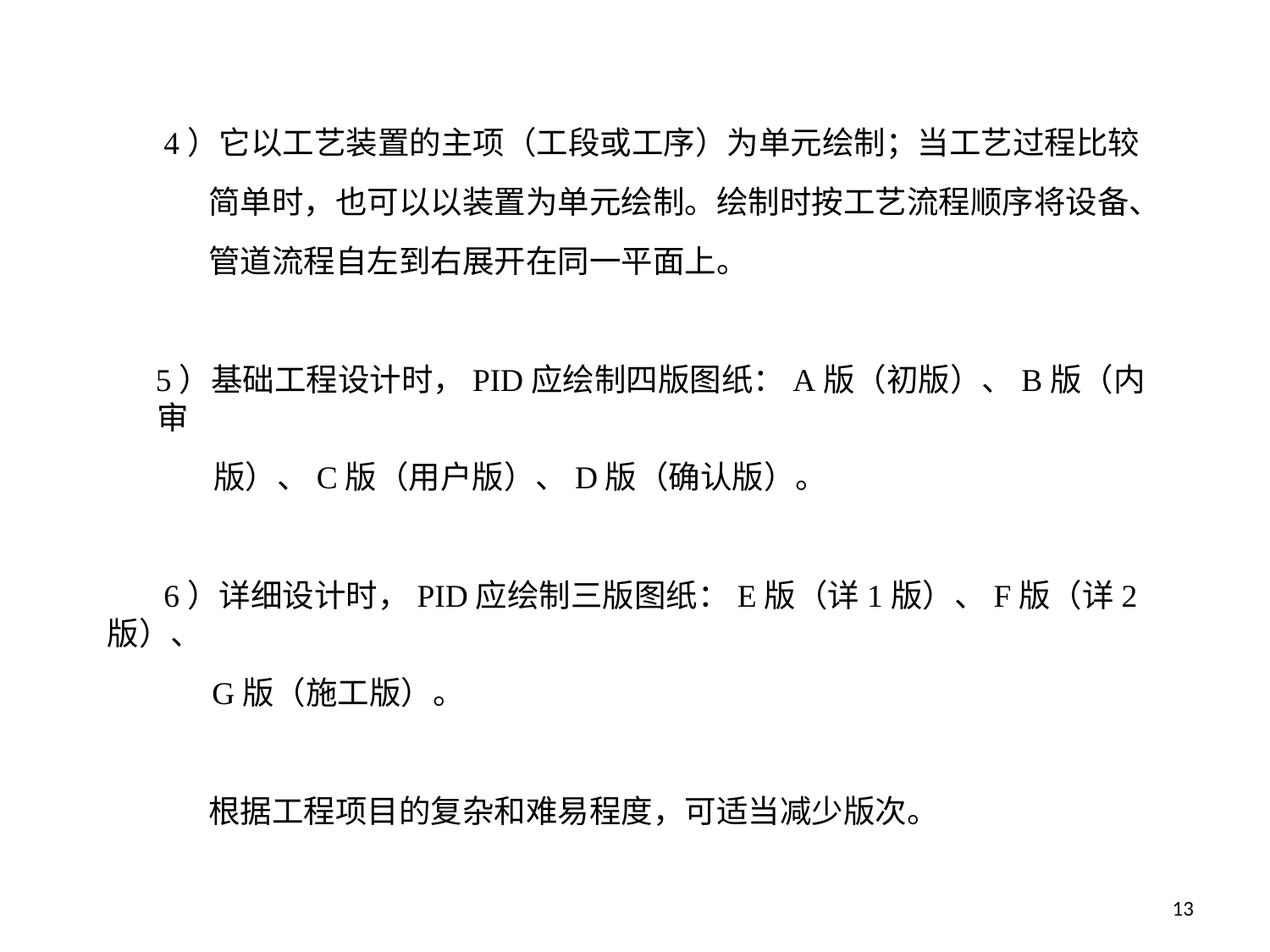

4）它以工艺装置的主项（工段或工序）为单元绘制；当工艺过程比较
             简单时，也可以以装置为单元绘制。绘制时按工艺流程顺序将设备、
             管道流程自左到右展开在同一平面上。

      5）基础工程设计时，PID应绘制四版图纸：A版（初版）、B版（内审
            版）、C版（用户版）、D版（确认版）。

       6）详细设计时，PID应绘制三版图纸：E版（详1版）、F版（详2版）、
             G版（施工版）。

             根据工程项目的复杂和难易程度，可适当减少版次。
13